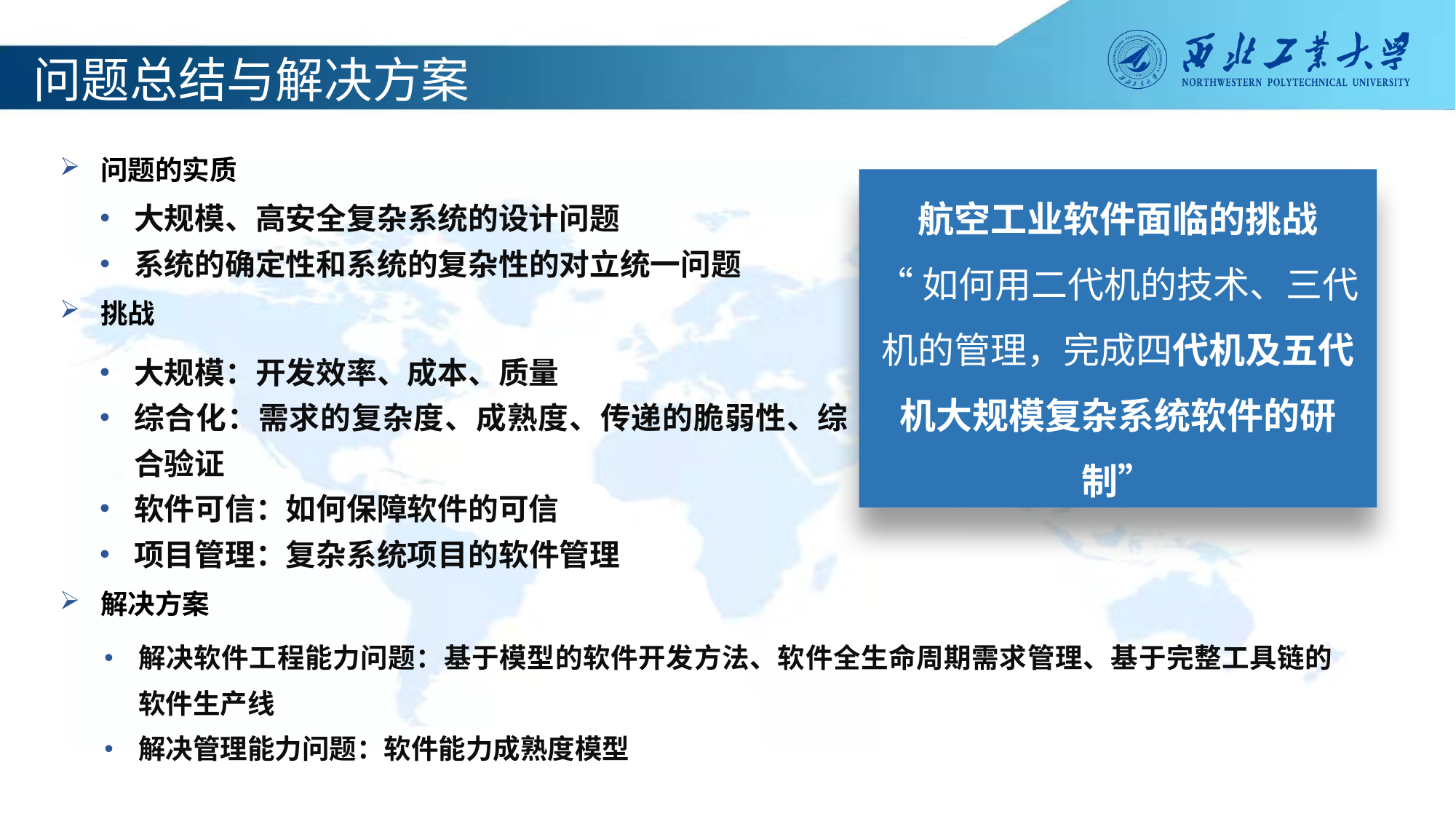

问题总结与解决方案
问题的实质
航空工业软件面临的挑战
“如何用二代机的技术、三代机的管理，完成四代机及五代机大规模复杂系统软件的研制”
大规模、高安全复杂系统的设计问题
系统的确定性和系统的复杂性的对立统一问题
挑战
大规模：开发效率、成本、质量
综合化：需求的复杂度、成熟度、传递的脆弱性、综合验证
软件可信：如何保障软件的可信
项目管理：复杂系统项目的软件管理
解决方案
解决软件工程能力问题：基于模型的软件开发方法、软件全生命周期需求管理、基于完整工具链的软件生产线
解决管理能力问题：软件能力成熟度模型